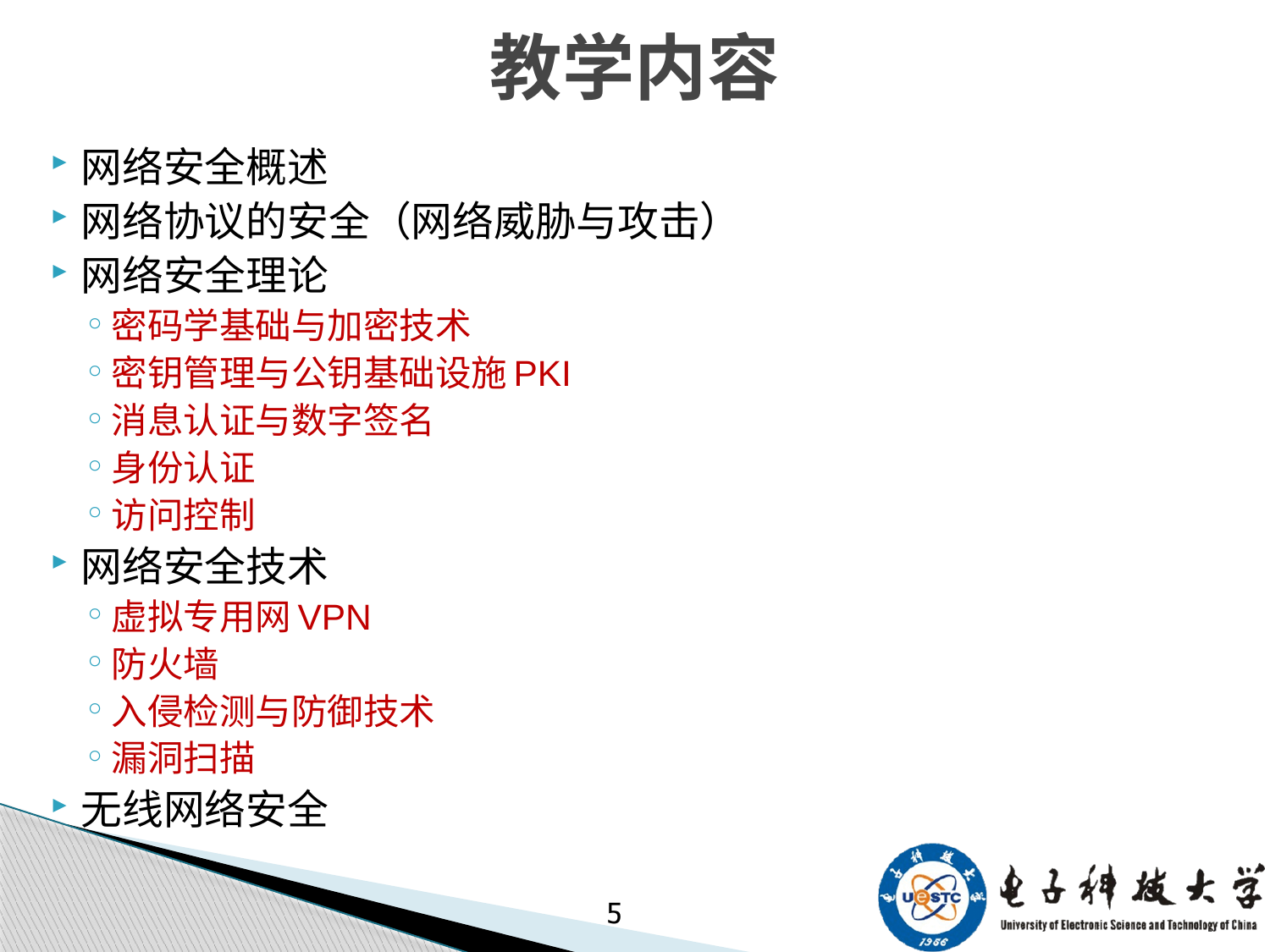

# 教学内容
网络安全概述
网络协议的安全（网络威胁与攻击）
网络安全理论
密码学基础与加密技术
密钥管理与公钥基础设施PKI
消息认证与数字签名
身份认证
访问控制
网络安全技术
虚拟专用网VPN
防火墙
入侵检测与防御技术
漏洞扫描
无线网络安全
5